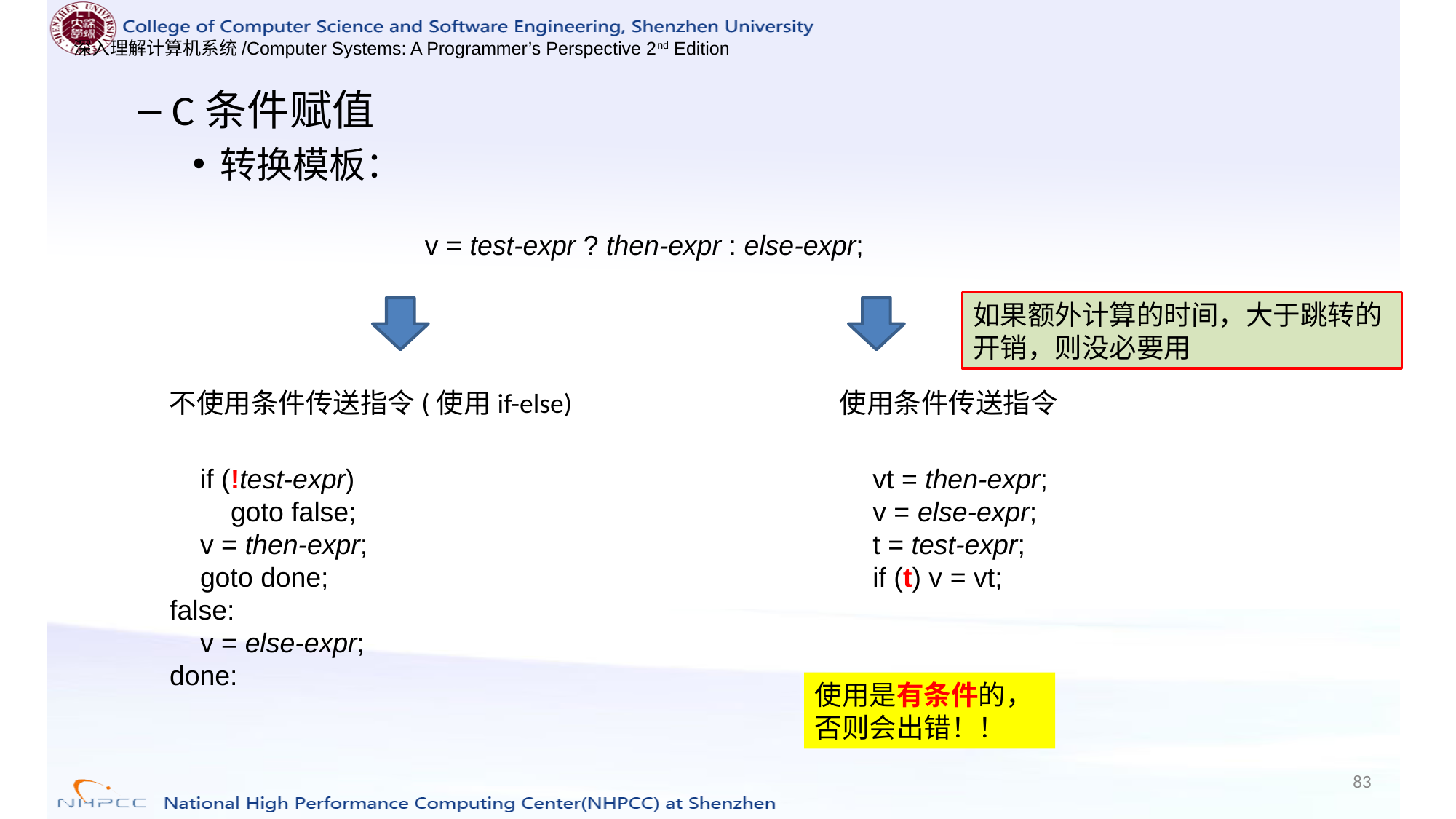

C条件赋值
转换模板：
v = test-expr ? then-expr : else-expr;
如果额外计算的时间，大于跳转的开销，则没必要用

不使用条件传送指令(使用if-else)
使用条件传送指令
    if (!test-expr)
        goto false;
    v = then-expr;
    goto done;
false:
    v = else-expr;
done:
vt = then-expr;
v = else-expr;
t = test-expr;
if (t) v = vt;
使用是有条件的，否则会出错！！
83